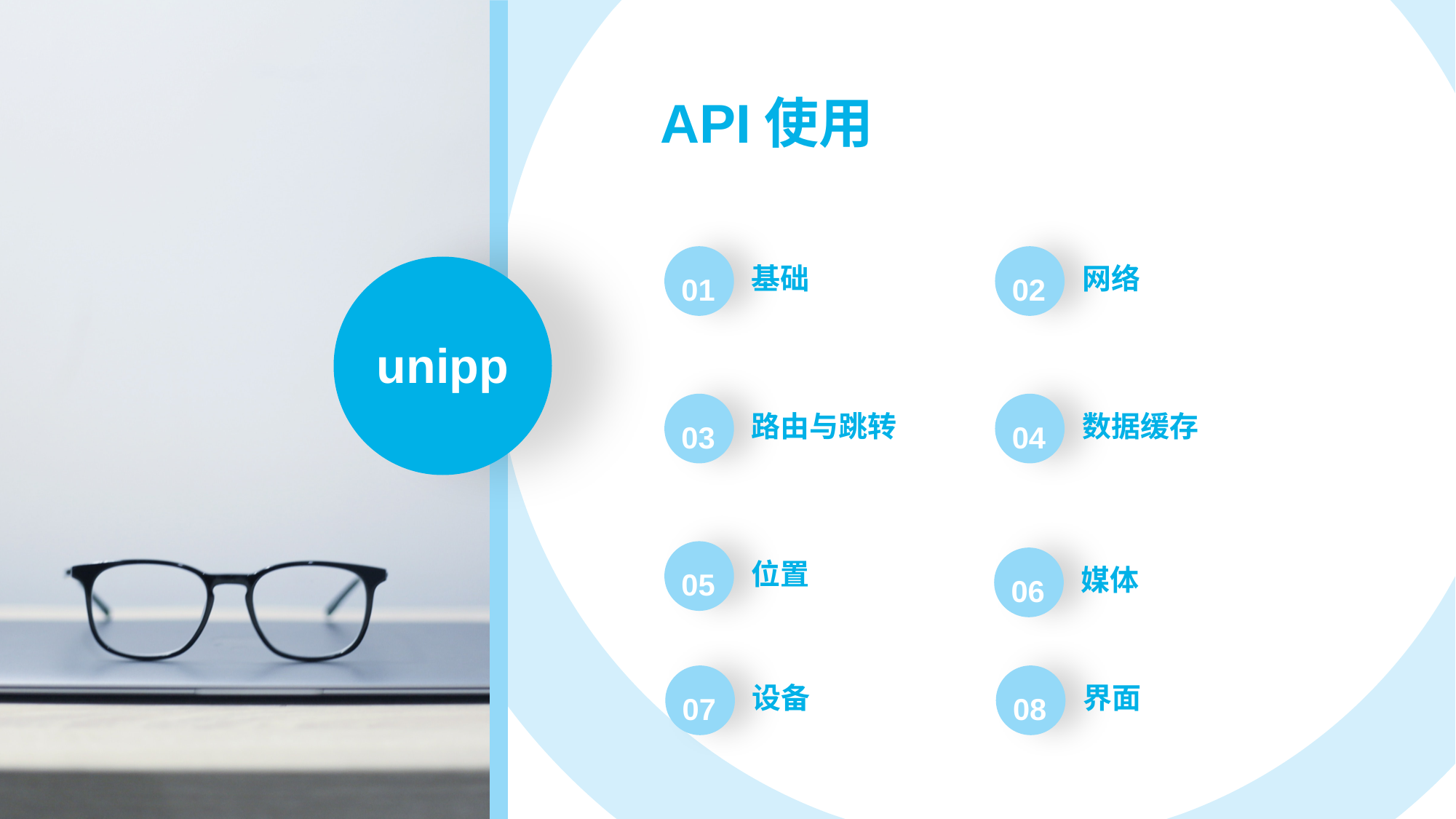

API使用

网络
基础

01
02

unipp
路由与跳转
数据缓存

03
04
位置

媒体
05

06
设备
界面

07
08